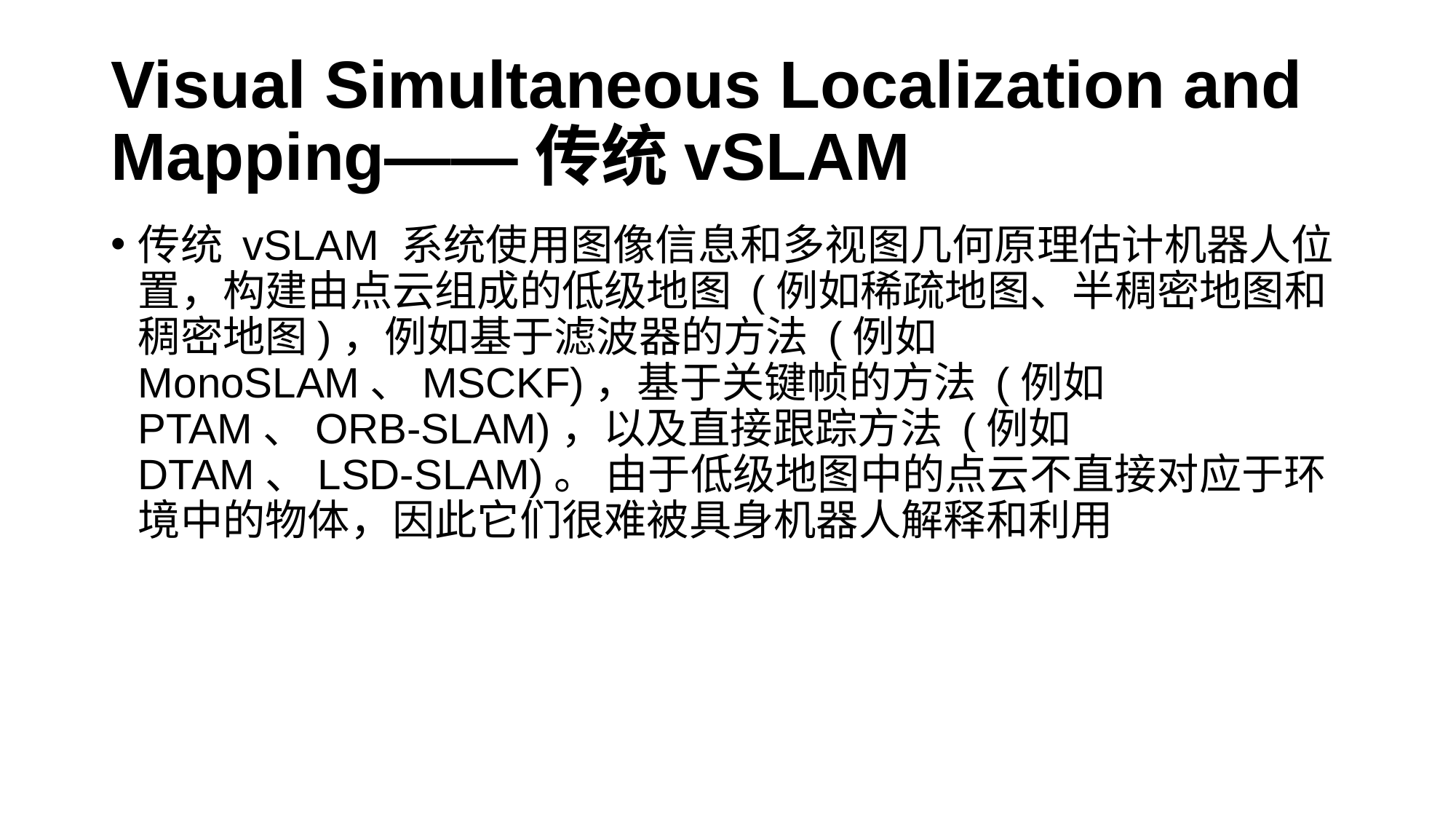

# Visual Simultaneous Localization and Mapping——传统vSLAM
传统 vSLAM 系统使用图像信息和多视图几何原理估计机器人位置，构建由点云组成的低级地图 (例如稀疏地图、半稠密地图和稠密地图)，例如基于滤波器的方法 (例如 MonoSLAM、MSCKF)，基于关键帧的方法 (例如 PTAM、ORB-SLAM)，以及直接跟踪方法 (例如 DTAM、LSD-SLAM)。 由于低级地图中的点云不直接对应于环境中的物体，因此它们很难被具身机器人解释和利用